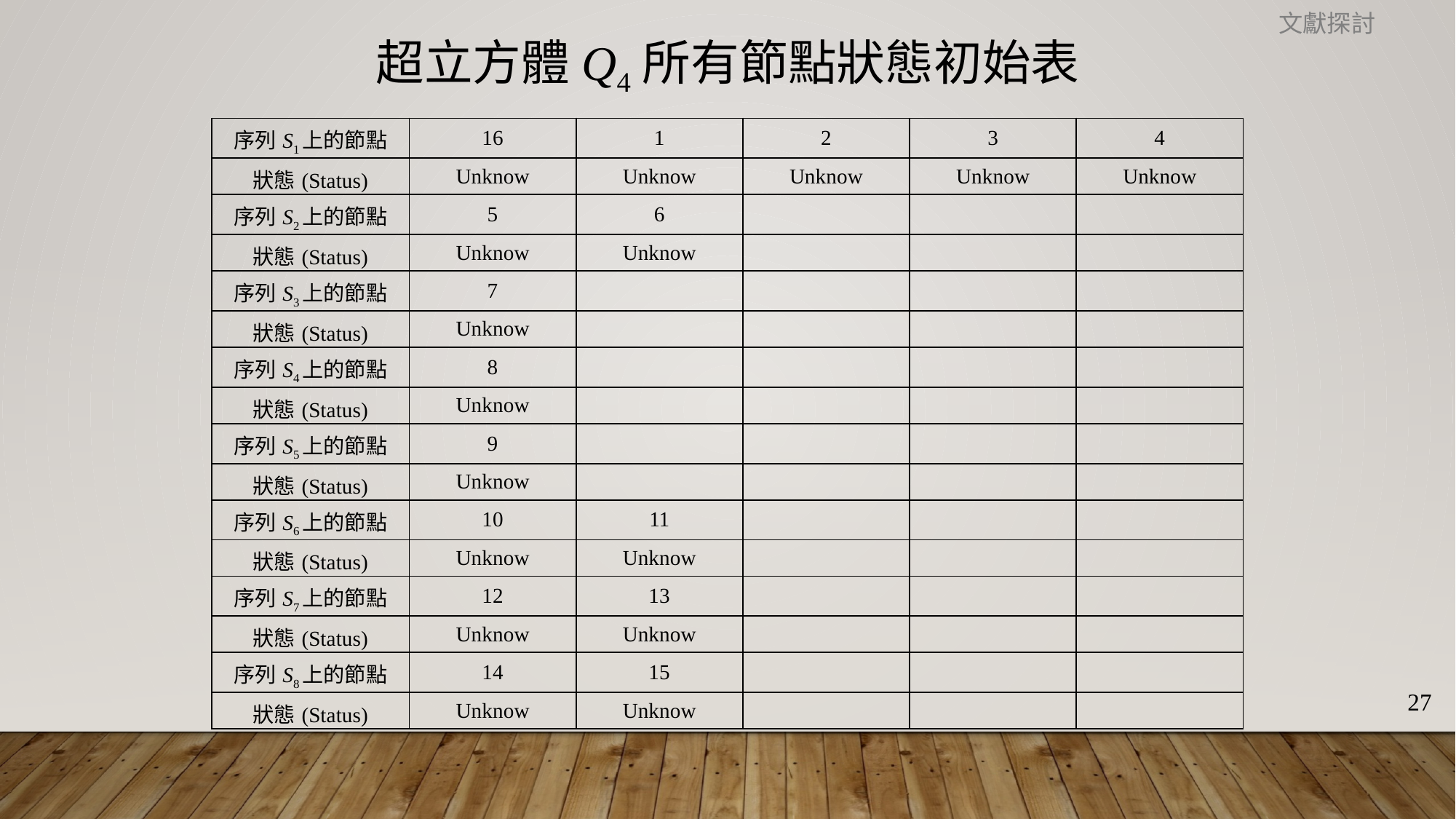

文獻探討
超立方體Q4所有節點狀態初始表
| 序列S1上的節點 | 16 | 1 | 2 | 3 | 4 |
| --- | --- | --- | --- | --- | --- |
| 狀態(Status) | Unknow | Unknow | Unknow | Unknow | Unknow |
| 序列S2上的節點 | 5 | 6 |  |  |  |
| 狀態(Status) | Unknow | Unknow |  |  |  |
| 序列S3上的節點 | 7 |  |  |  |  |
| 狀態(Status) | Unknow |  |  |  |  |
| 序列S4上的節點 | 8 |  |  |  |  |
| 狀態(Status) | Unknow |  |  |  |  |
| 序列S5上的節點 | 9 |  |  |  |  |
| 狀態(Status) | Unknow |  |  |  |  |
| 序列S6上的節點 | 10 | 11 |  |  |  |
| 狀態(Status) | Unknow | Unknow |  |  |  |
| 序列S7上的節點 | 12 | 13 |  |  |  |
| 狀態(Status) | Unknow | Unknow |  |  |  |
| 序列S8上的節點 | 14 | 15 |  |  |  |
| 狀態(Status) | Unknow | Unknow |  |  |  |
27